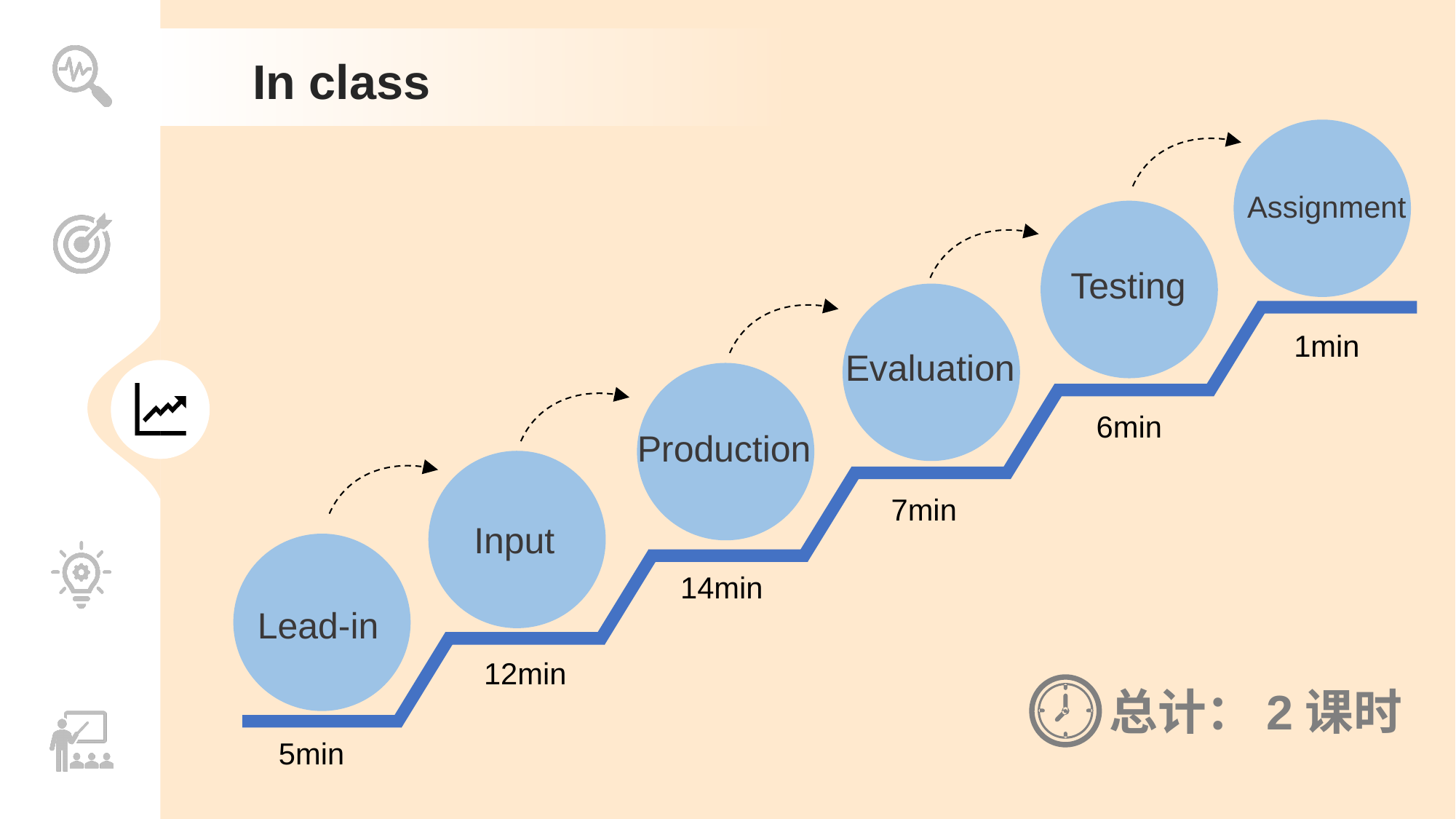

In class

Assignment

1min
6min
7min
14min
12min
5min

Testing

Evaluation

Production

Input

Lead-in

总计：2课时